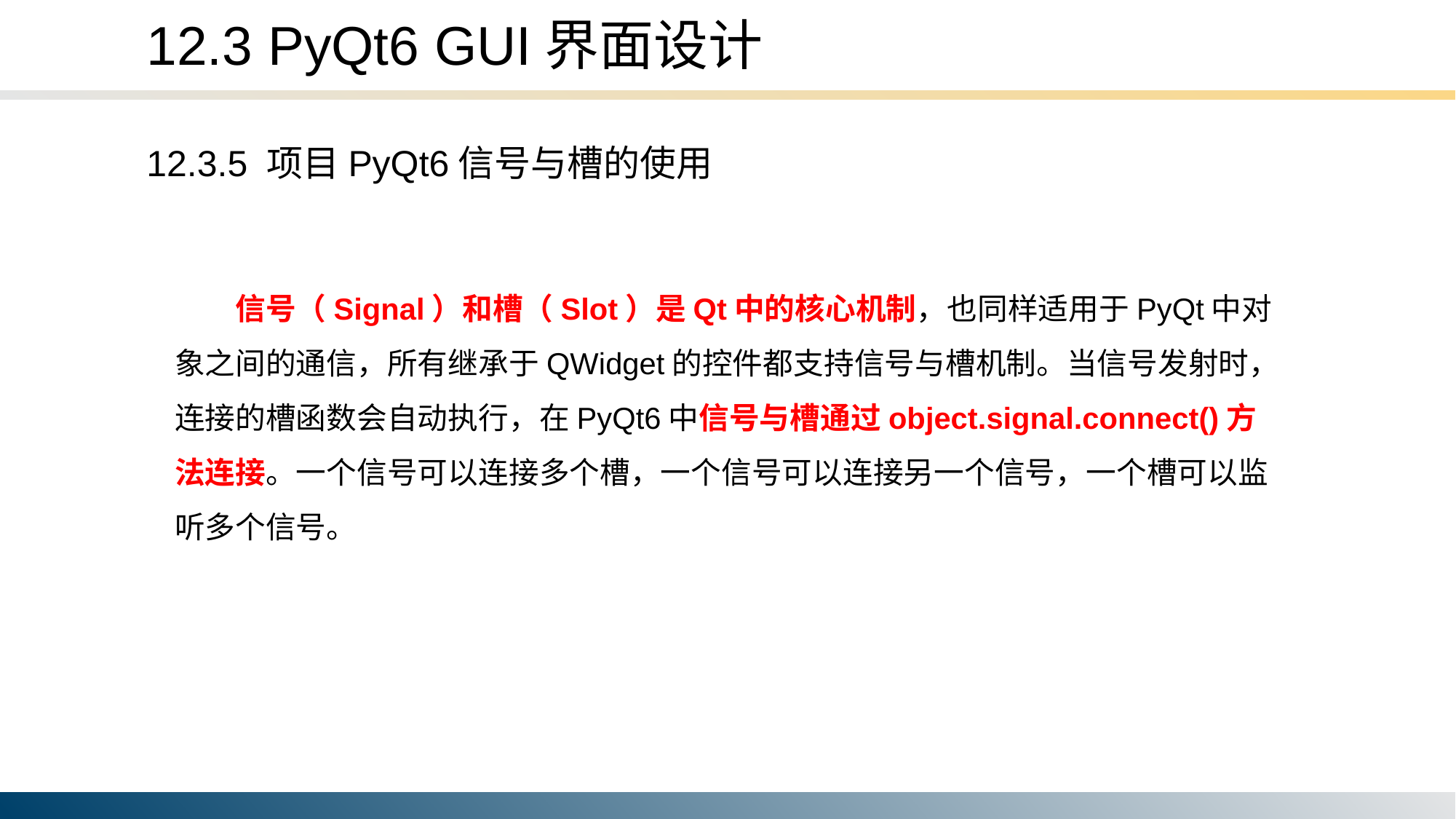

12.3 PyQt6 GUI界面设计
12.3.5 项目PyQt6信号与槽的使用
信号（Signal）和槽（Slot）是Qt中的核心机制，也同样适用于PyQt中对象之间的通信，所有继承于QWidget的控件都支持信号与槽机制。当信号发射时，连接的槽函数会自动执行，在PyQt6中信号与槽通过object.signal.connect()方法连接。一个信号可以连接多个槽，一个信号可以连接另一个信号，一个槽可以监听多个信号。